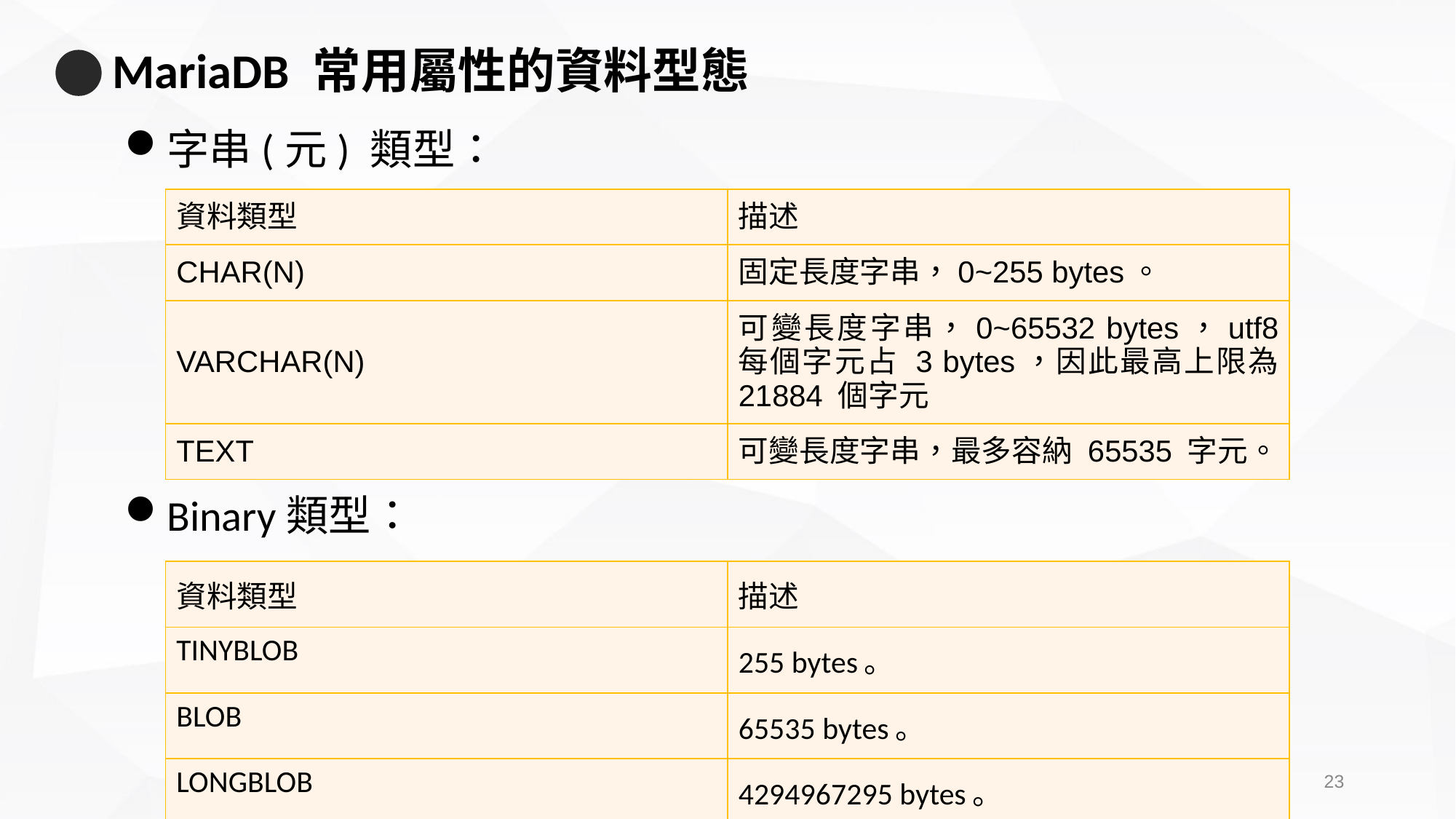

# MariaDB 常用屬性的資料型態
字串(元) 類型：

Binary類型：
| 資料類型 | 描述 |
| --- | --- |
| CHAR(N) | 固定長度字串，0~255 bytes。 |
| VARCHAR(N) | 可變長度字串，0~65532 bytes，utf8 每個字元占 3 bytes，因此最高上限為 21884 個字元 |
| TEXT | 可變長度字串，最多容納 65535 字元。 |
| 資料類型 | 描述 |
| --- | --- |
| TINYBLOB | 255 bytes。 |
| BLOB | 65535 bytes。 |
| LONGBLOB | 4294967295 bytes。 |
23